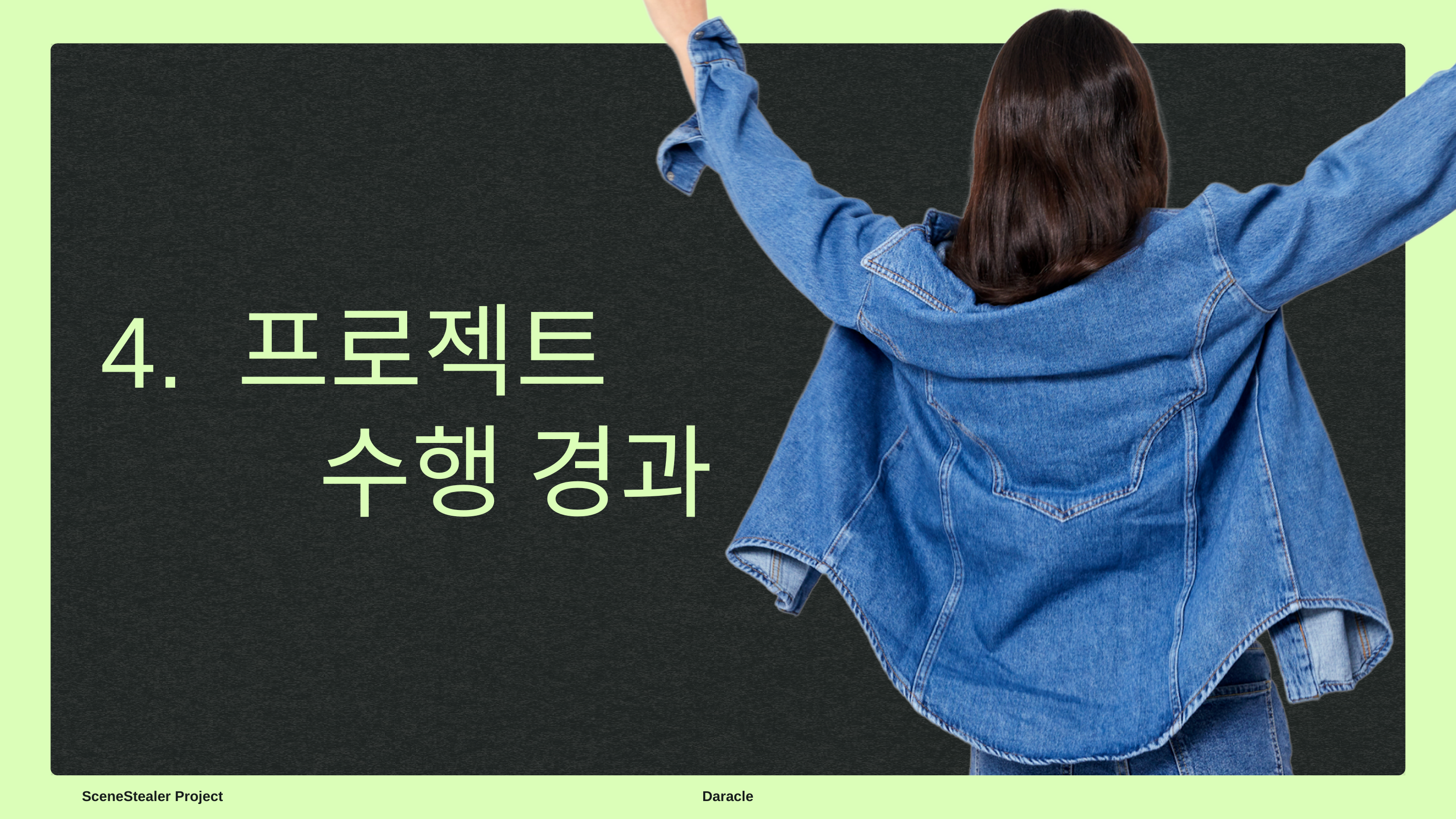

4. 프로젝트
			수행 경과
SceneStealer Project
Daracle